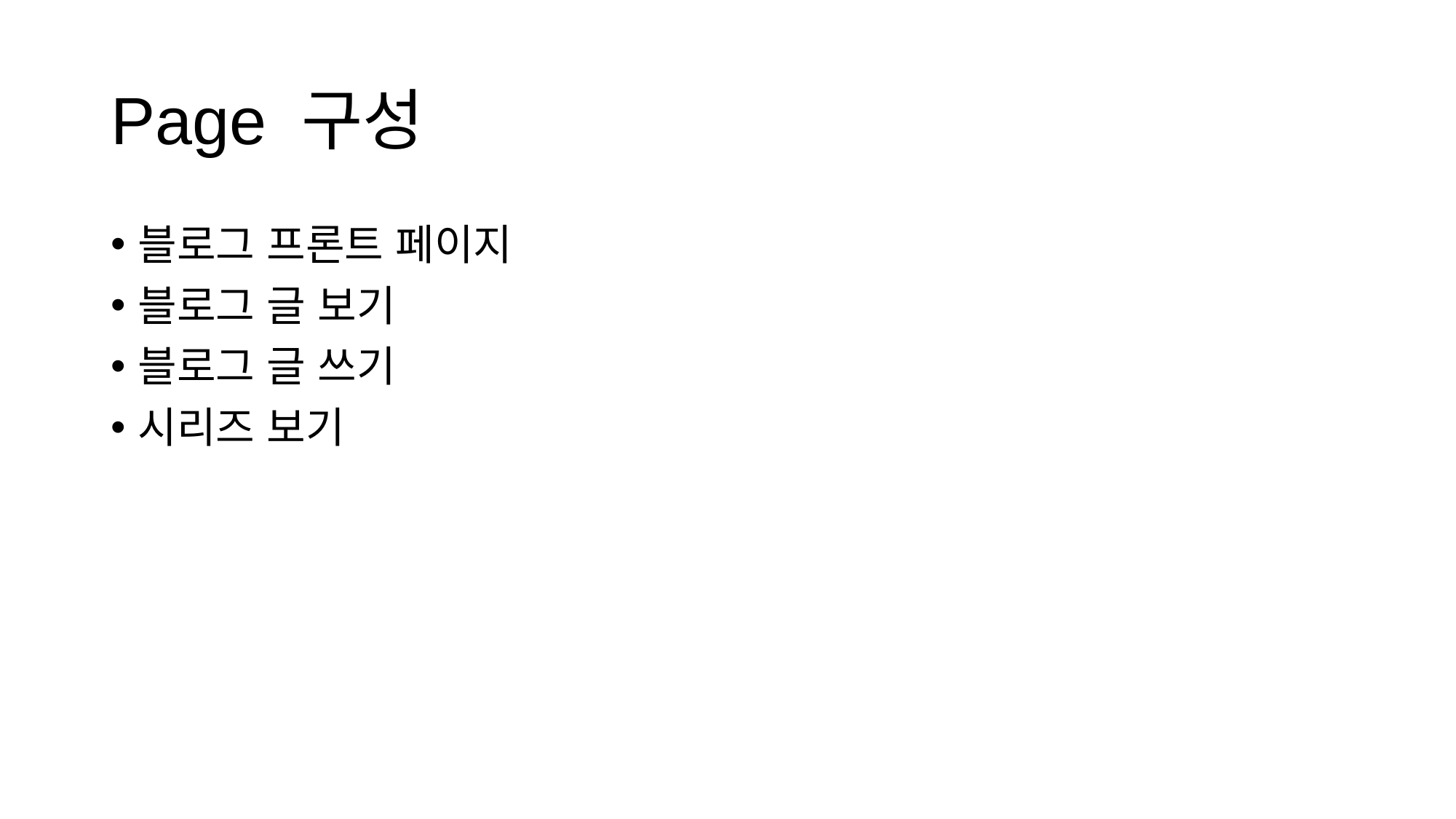

# Page 구성
블로그 프론트 페이지
블로그 글 보기
블로그 글 쓰기
시리즈 보기